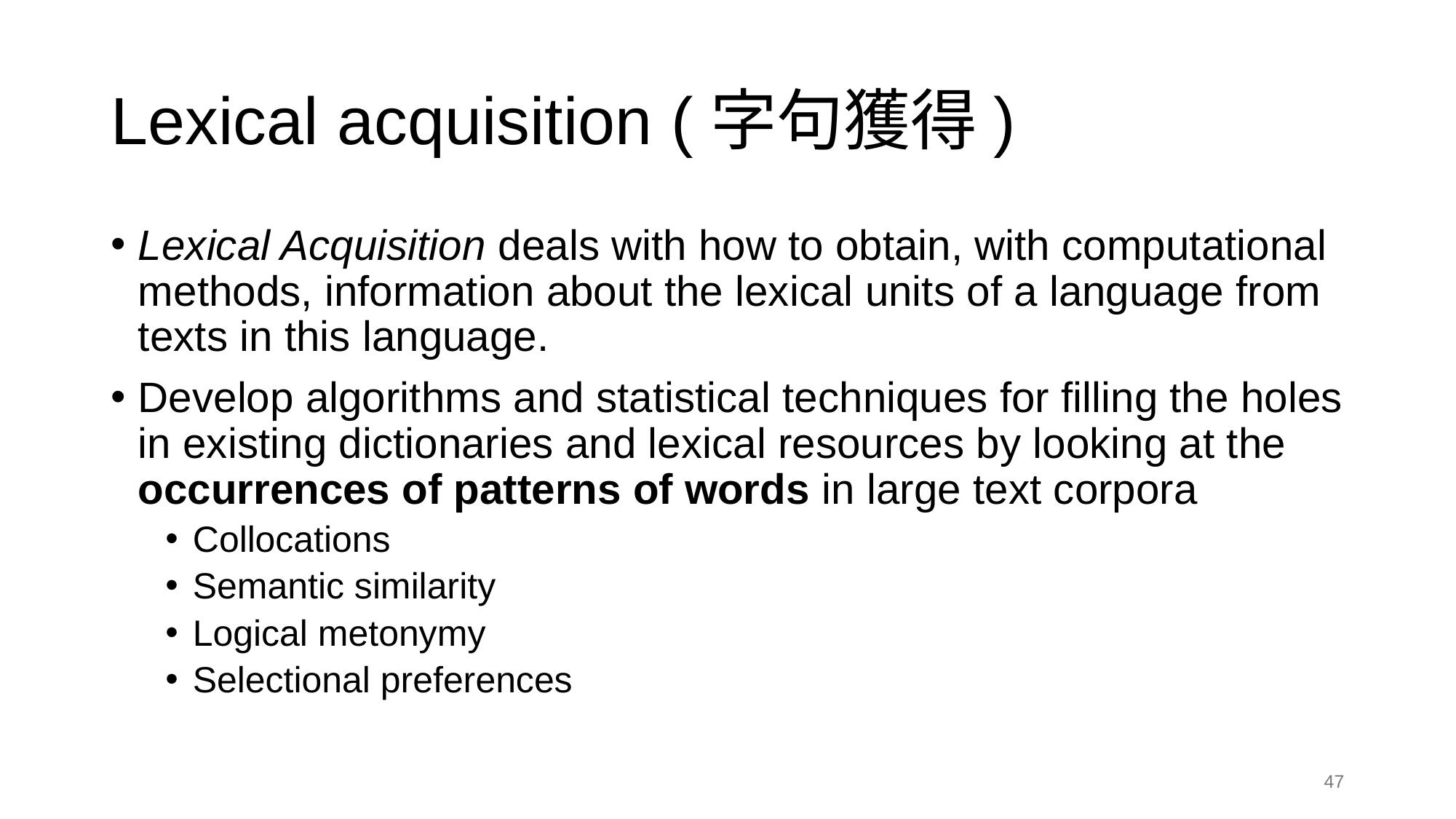

# Lexical acquisition (字句獲得)
Lexical Acquisition deals with how to obtain, with computational methods, information about the lexical units of a language from texts in this language.
Develop algorithms and statistical techniques for filling the holes in existing dictionaries and lexical resources by looking at the occurrences of patterns of words in large text corpora
Collocations
Semantic similarity
Logical metonymy
Selectional preferences
47